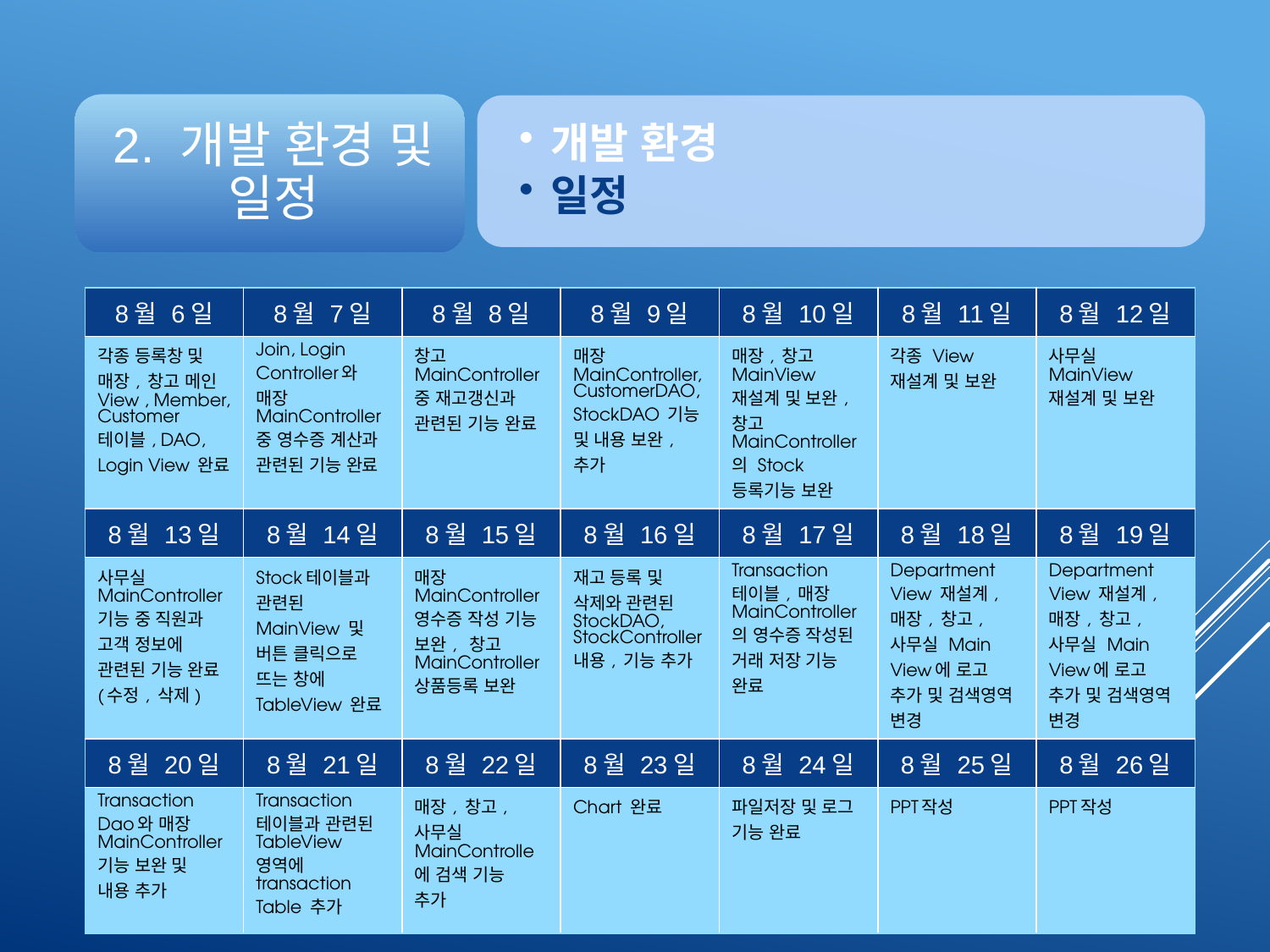

개발 환경
일정
2. 개발 환경 및 일정

| 8월 6일 | 8월 7일 | 8월 8일 | 8월 9일 | 8월 10일 | 8월 11일 | 8월 12일 |
| --- | --- | --- | --- | --- | --- | --- |
| 각종 등록창 및 매장, 창고 메인 View , Member, Customer 테이블, DAO, Login View 완료 | Join, Login Controller와 매장 MainController중 영수증 계산과 관련된 기능 완료 | 창고 MainController중 재고갱신과 관련된 기능 완료 | 매장 MainController, CustomerDAO, StockDAO 기능 및 내용 보완, 추가 | 매장, 창고 MainView 재설계 및 보완, 창고 MainController의 Stock 등록기능 보완 | 각종 View 재설계 및 보완 | 사무실 MainView 재설계 및 보완 |
| 8월 13일 | 8월 14일 | 8월 15일 | 8월 16일 | 8월 17일 | 8월 18일 | 8월 19일 |
| 사무실 MainController기능 중 직원과 고객 정보에 관련된 기능 완료 (수정, 삭제) | Stock테이블과 관련된 MainView 및 버튼 클릭으로 뜨는 창에 TableView 완료 | 매장 MainController영수증 작성 기능 보완, 창고 MainController 상품등록 보완 | 재고 등록 및 삭제와 관련된 StockDAO, StockController내용, 기능 추가 | Transaction 테이블, 매장 MainController의 영수증 작성된 거래 저장 기능 완료 | Department View 재설계, 매장, 창고, 사무실 Main View에 로고 추가 및 검색영역 변경 | Department View 재설계, 매장, 창고, 사무실 Main View에 로고 추가 및 검색영역 변경 |
| 8월 20일 | 8월 21일 | 8월 22일 | 8월 23일 | 8월 24일 | 8월 25일 | 8월 26일 |
| Transaction Dao와 매장 MainController 기능 보완 및 내용 추가 | Transaction 테이블과 관련된 TableView 영역에 transaction Table 추가 | 매장, 창고, 사무실 MainControlle에 검색 기능 추가 | Chart 완료 | 파일저장 및 로그 기능 완료 | PPT작성 | PPT작성 |